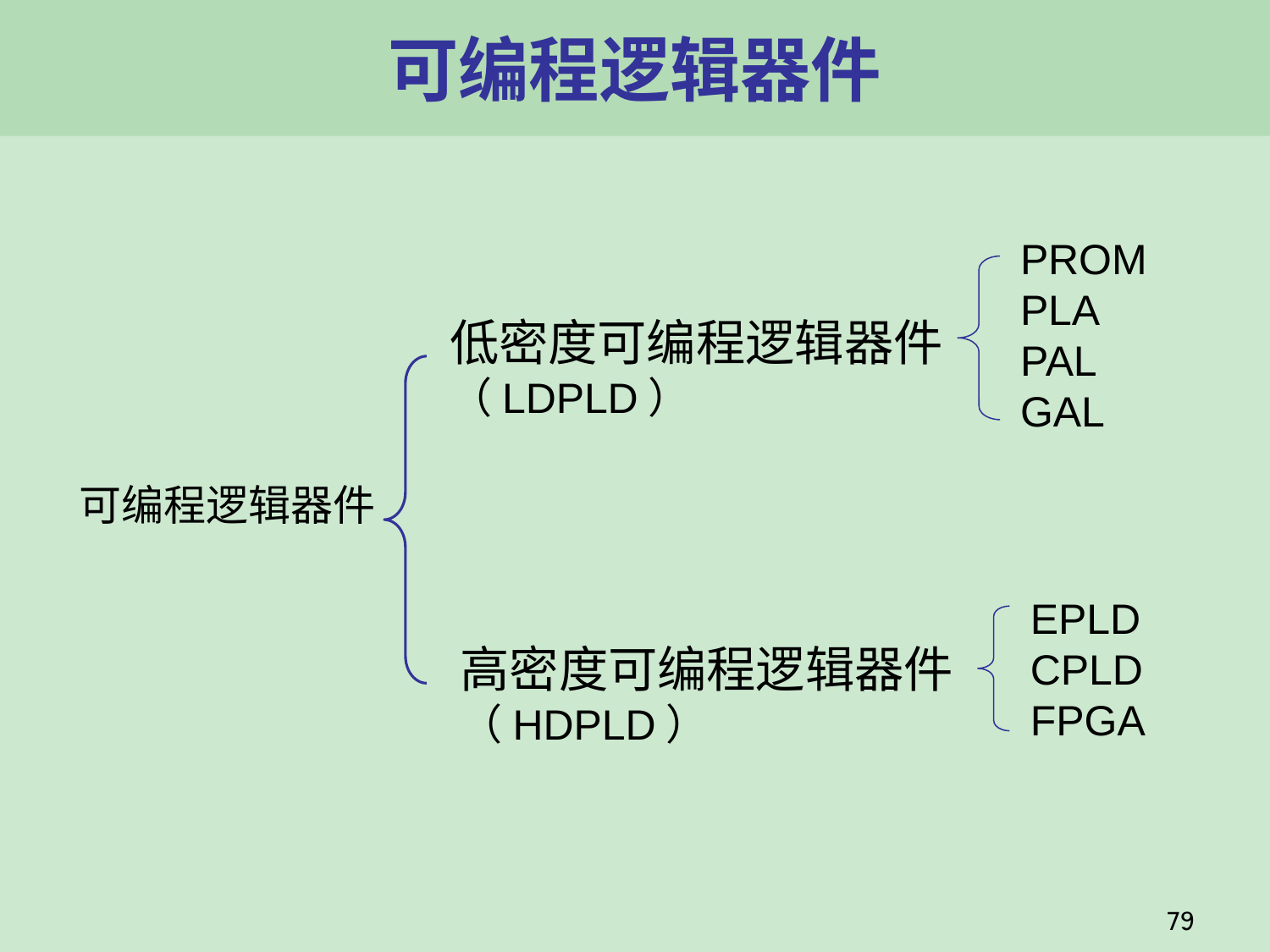

# 可编程逻辑器件
PROM
PLA
PAL
GAL

低密度可编程逻辑器件
（LDPLD）

可编程逻辑器件
EPLD
CPLD
FPGA

高密度可编程逻辑器件
（HDPLD）
79